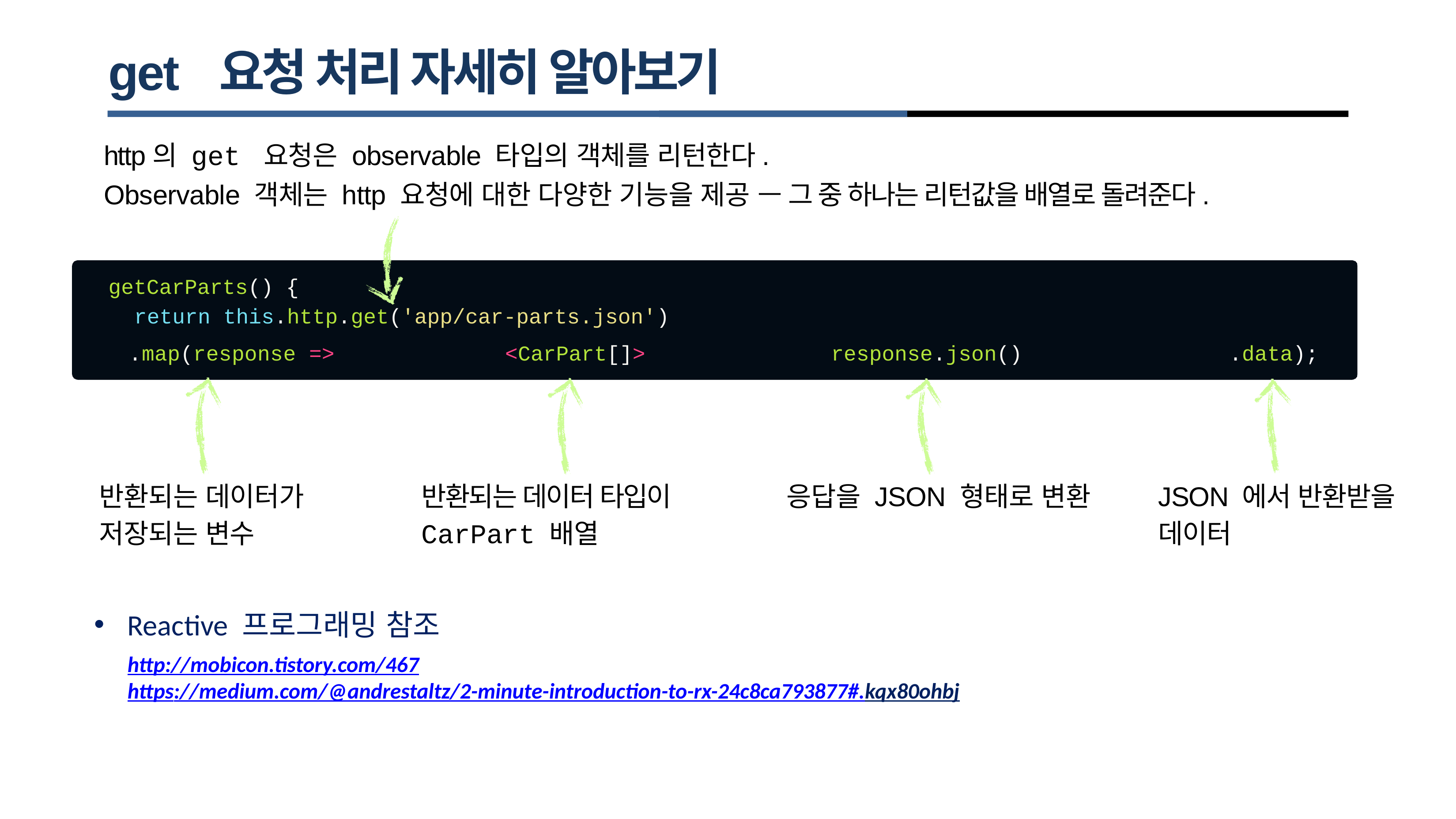

# get  요청 처리 자세히 알아보기
http의 get 요청은 observable 타입의 객체를 리턴한다.
Observable 객체는 http 요청에 대한 다양한 기능을 제공 — 그 중 하나는 리턴값을 배열로 돌려준다.

getCarParts() {
return this.http.get('app/car-parts.json')
.map(response =>	<CarPart[]>
response.json()
.data);
반환되는 데이터가 저장되는 변수
응답을 JSON 형태로 변환
반환되는 데이터 타입이 CarPart 배열
JSON 에서 반환받을 데이터
Reactive 프로그래밍 참조
http://mobicon.tistory.com/467
https://medium.com/@andrestaltz/2-minute-introduction-to-rx-24c8ca793877#.kqx80ohbj